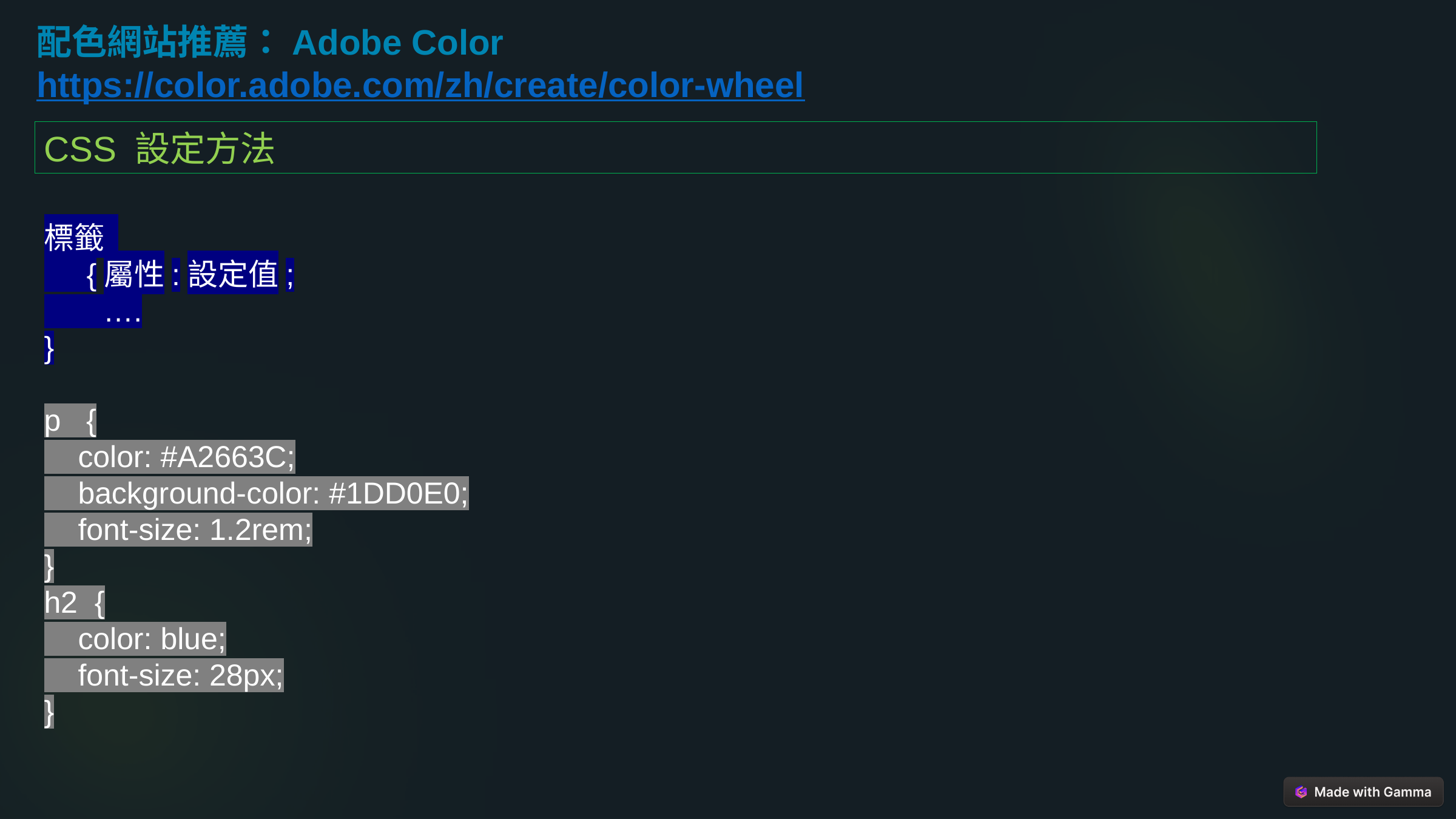

配色網站推薦：Adobe Color
https://color.adobe.com/zh/create/color-wheel
CSS 設定方法
標籤
     {屬性:設定值;
       ….
}

p   {
    color: #A2663C;
    background-color: #1DD0E0;
    font-size: 1.2rem;
}
h2  {
    color: blue;
    font-size: 28px;
}